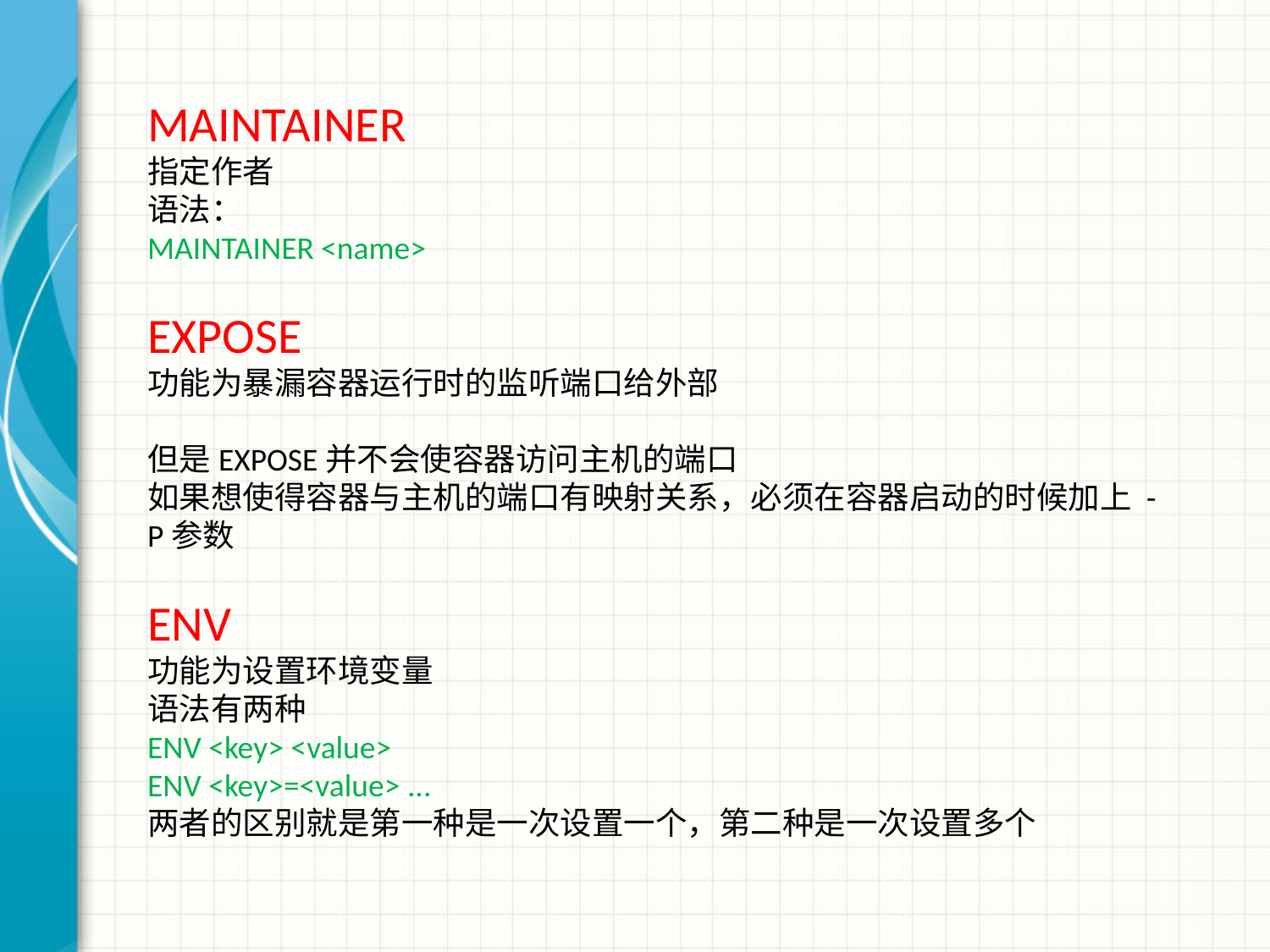

MAINTAINER
指定作者
语法：
MAINTAINER <name>

EXPOSE
功能为暴漏容器运行时的监听端口给外部

但是EXPOSE并不会使容器访问主机的端口
如果想使得容器与主机的端口有映射关系，必须在容器启动的时候加上 -P参数

ENV
功能为设置环境变量
语法有两种
ENV <key> <value>
ENV <key>=<value> ...
两者的区别就是第一种是一次设置一个，第二种是一次设置多个